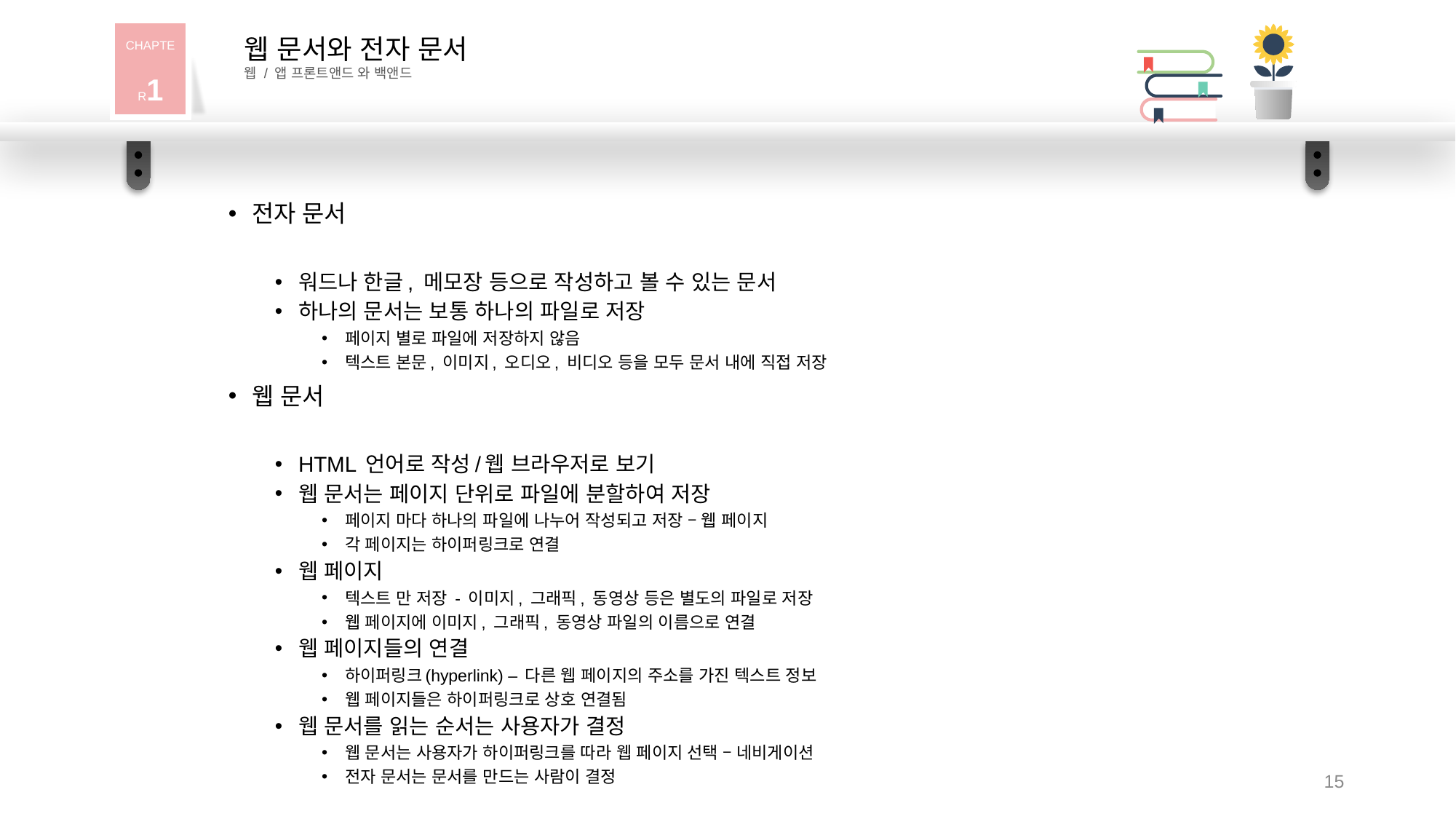

CHAPTER1

웹 문서와 전자 문서
웹 / 앱 프론트앤드 와 백앤드

전자 문서

워드나 한글, 메모장 등으로 작성하고 볼 수 있는 문서
하나의 문서는 보통 하나의 파일로 저장
페이지 별로 파일에 저장하지 않음
텍스트 본문, 이미지, 오디오, 비디오 등을 모두 문서 내에 직접 저장
웹 문서

HTML 언어로 작성/웹 브라우저로 보기
웹 문서는 페이지 단위로 파일에 분할하여 저장
페이지 마다 하나의 파일에 나누어 작성되고 저장 – 웹 페이지
각 페이지는 하이퍼링크로 연결
웹 페이지
텍스트 만 저장 - 이미지, 그래픽, 동영상 등은 별도의 파일로 저장
웹 페이지에 이미지, 그래픽, 동영상 파일의 이름으로 연결
웹 페이지들의 연결
하이퍼링크(hyperlink) – 다른 웹 페이지의 주소를 가진 텍스트 정보
웹 페이지들은 하이퍼링크로 상호 연결됨
웹 문서를 읽는 순서는 사용자가 결정
웹 문서는 사용자가 하이퍼링크를 따라 웹 페이지 선택 – 네비게이션
전자 문서는 문서를 만드는 사람이 결정
15